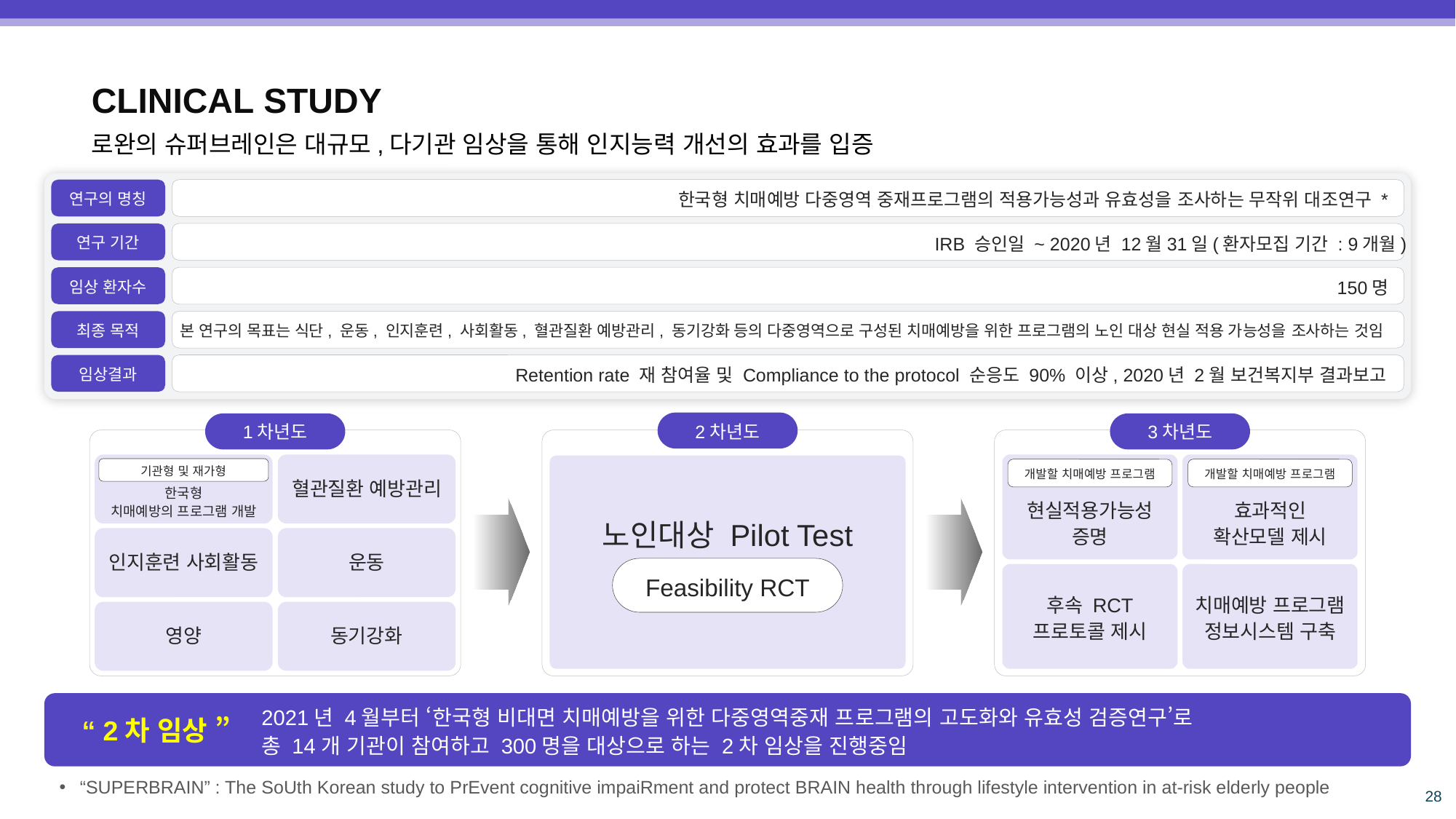

CLINICAL STUDY
로완의 슈퍼브레인은 대규모,다기관 임상을 통해 인지능력 개선의 효과를 입증

연구의 명칭

연구 기간

임상 환자수

최종 목적

임상결과

한국형 치매예방 다중영역 중재프로그램의 적용가능성과 유효성을 조사하는 무작위 대조연구 *

IRB 승인일 ~ 2020년 12월31일(환자모집 기간 : 9개월)

150명

본 연구의 목표는 식단, 운동, 인지훈련, 사회활동, 혈관질환 예방관리, 동기강화 등의 다중영역으로 구성된 치매예방을 위한 프로그램의 노인 대상 현실 적용 가능성을 조사하는 것임

Retention rate 재 참여율 및 Compliance to the protocol 순응도 90% 이상, 2020년 2월 보건복지부 결과보고

2차년도

노인대상 Pilot Test

Feasibility RCT

1차년도

기관형 및 재가형
혈관질환 예방관리
한국형
치매예방의 프로그램 개발

인지훈련 사회활동
운동

영양
동기강화

3차년도

개발할 치매예방 프로그램
개발할 치매예방 프로그램
현실적용가능성
증명
효과적인
확산모델 제시

후속 RCT
프로토콜 제시
치매예방 프로그램
정보시스템 구축

2021년 4월부터 ‘한국형 비대면 치매예방을 위한 다중영역중재 프로그램의 고도화와 유효성 검증연구’로
총 14개 기관이 참여하고 300명을 대상으로 하는 2차 임상을 진행중임
“ 2차 임상 ”
“SUPERBRAIN” : The SoUth Korean study to PrEvent cognitive impaiRment and protect BRAIN health through lifestyle intervention in at-risk elderly people
28